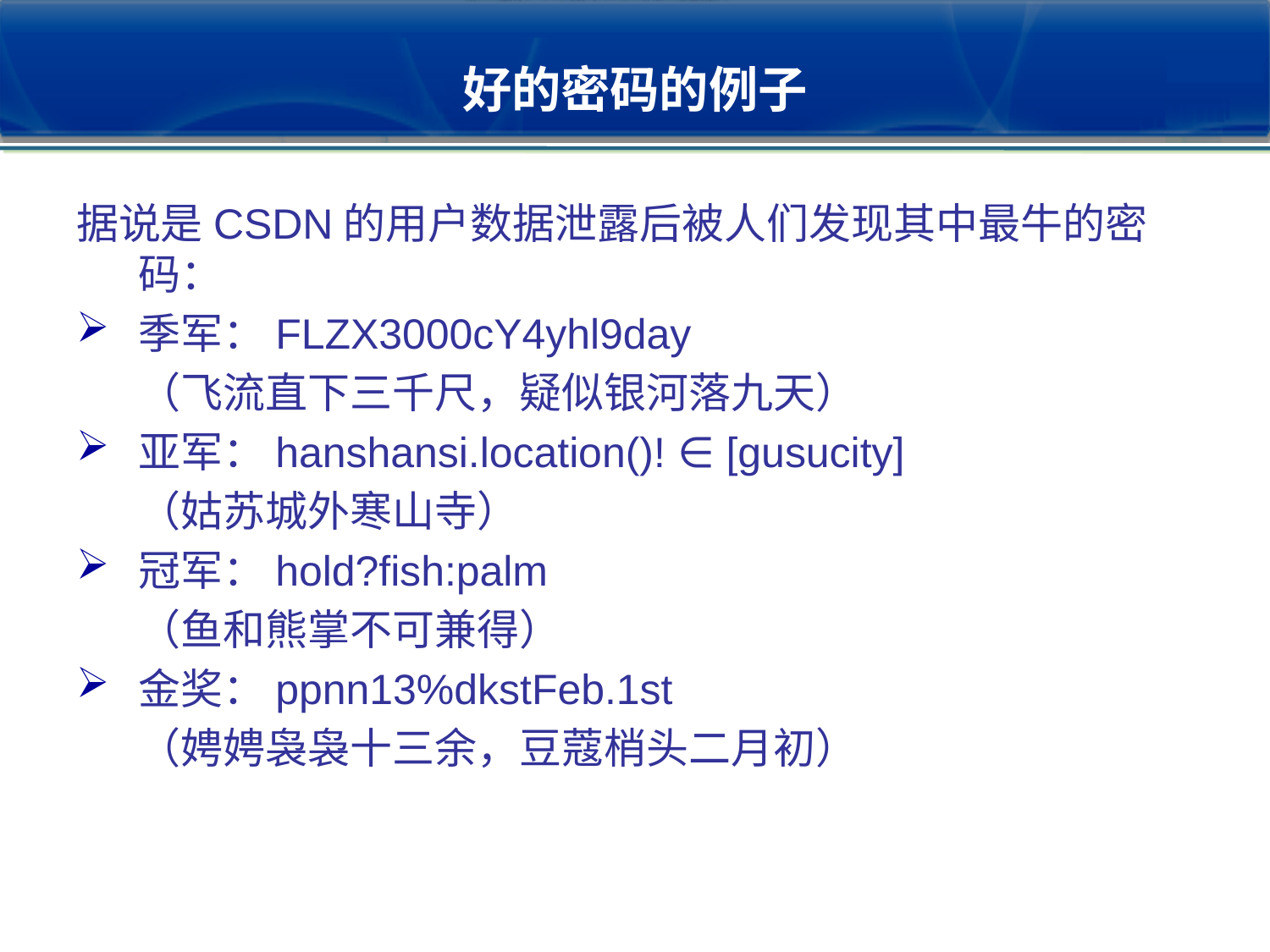

# 好的密码的例子
据说是CSDN的用户数据泄露后被人们发现其中最牛的密码：
季军：FLZX3000cY4yhl9day
（飞流直下三千尺，疑似银河落九天）
亚军：hanshansi.location()! ∈ [gusucity]
（姑苏城外寒山寺）
冠军：hold?fish:palm
（鱼和熊掌不可兼得）
金奖：ppnn13%dkstFeb.1st
（娉娉袅袅十三余，豆蔻梢头二月初）